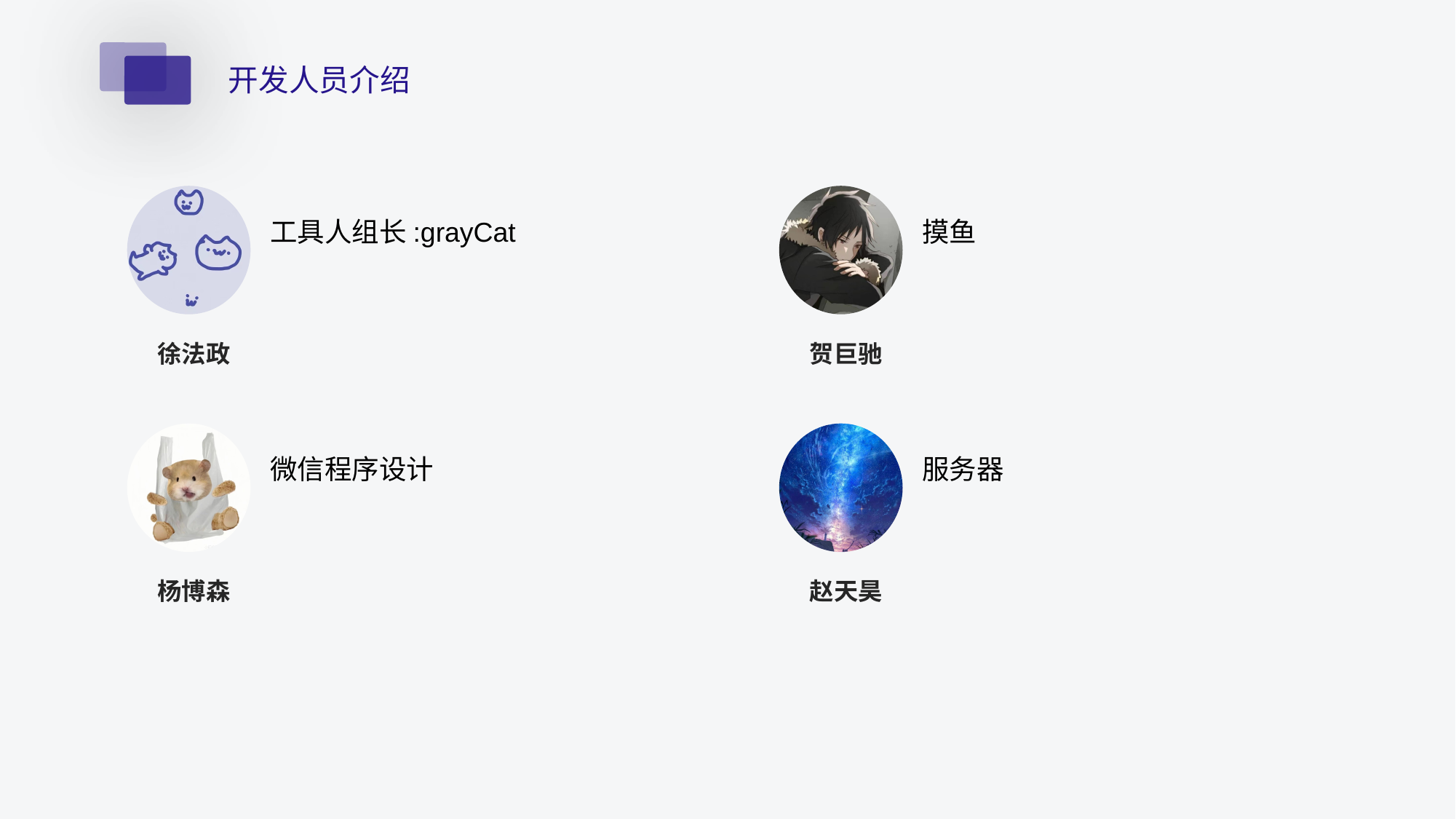

开发人员介绍

工具人组长:grayCat
徐法政

摸鱼
贺巨驰

微信程序设计
杨博森

服务器
赵天昊